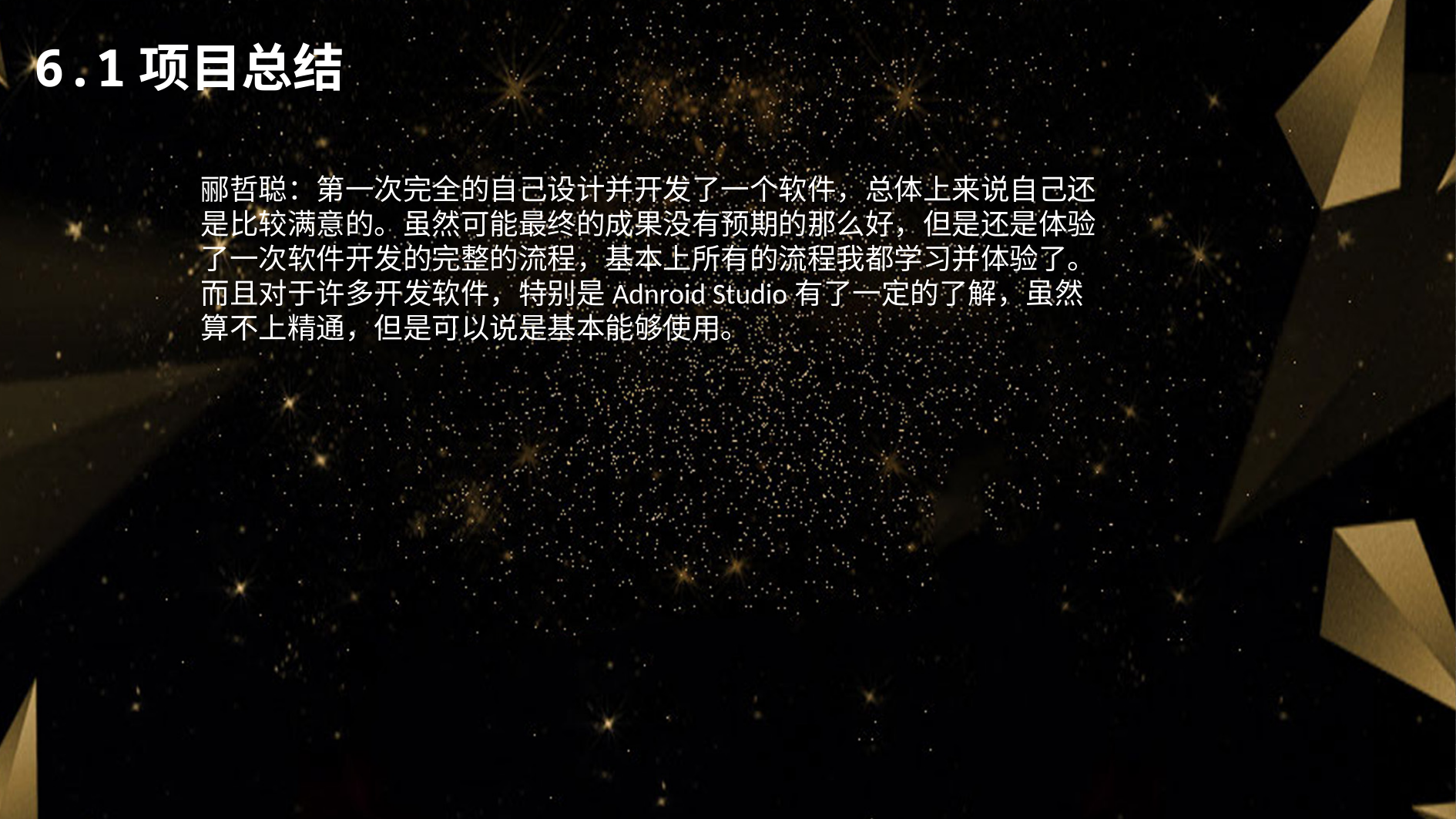

6.1项目总结

郦哲聪：第一次完全的自己设计并开发了一个软件，总体上来说自己还是比较满意的。虽然可能最终的成果没有预期的那么好，但是还是体验了一次软件开发的完整的流程，基本上所有的流程我都学习并体验了。而且对于许多开发软件，特别是Adnroid Studio有了一定的了解，虽然算不上精通，但是可以说是基本能够使用。
05